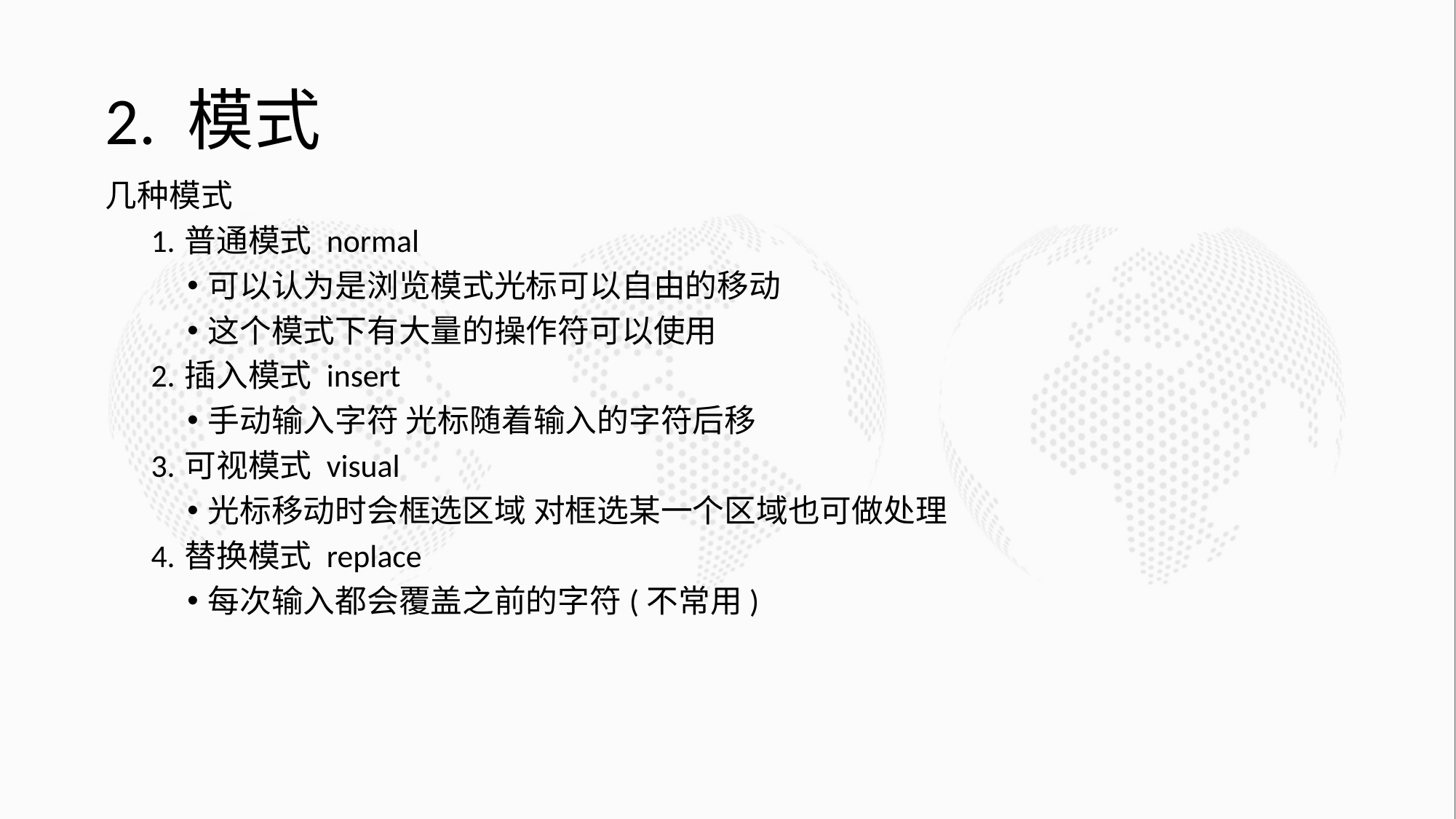

# 2. 模式
几种模式
普通模式 normal
可以认为是浏览模式光标可以自由的移动
这个模式下有大量的操作符可以使用
插入模式 insert
手动输入字符 光标随着输入的字符后移
可视模式 visual
光标移动时会框选区域 对框选某一个区域也可做处理
替换模式 replace
每次输入都会覆盖之前的字符(不常用)